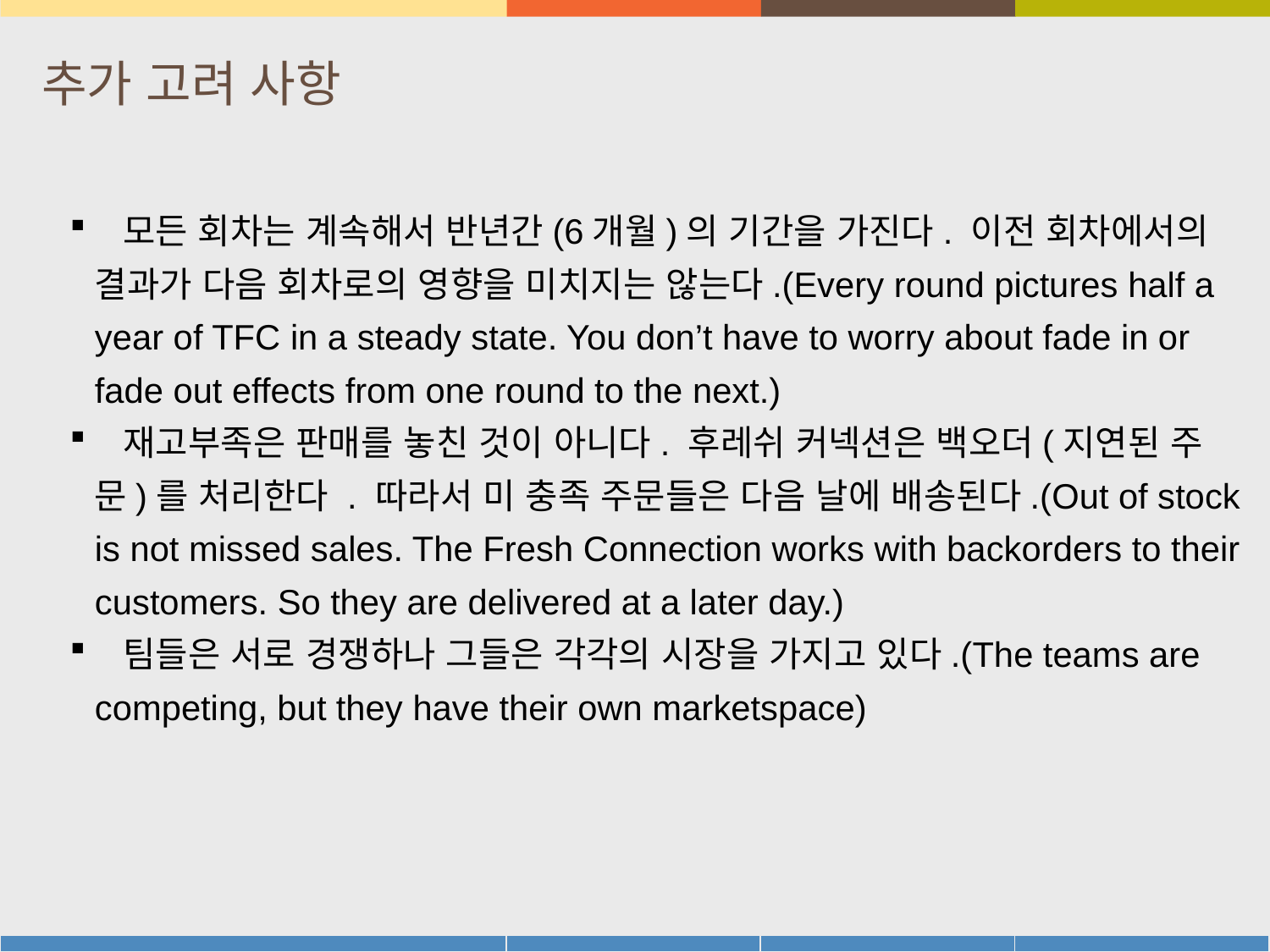

# 추가 고려 사항

  모든 회차는 계속해서 반년간(6개월)의 기간을 가진다. 이전 회차에서의 결과가 다음 회차로의 영향을 미치지는 않는다.(Every round pictures half a year of TFC in a steady state. You don’t have to worry about fade in or fade out effects from one round to the next.)
  재고부족은 판매를 놓친 것이 아니다. 후레쉬 커넥션은 백오더(지연된 주문)를 처리한다 . 따라서 미 충족 주문들은 다음 날에 배송된다.(Out of stock is not missed sales. The Fresh Connection works with backorders to their customers. So they are delivered at a later day.)
  팀들은 서로 경쟁하나 그들은 각각의 시장을 가지고 있다.(The teams are competing, but they have their own marketspace)